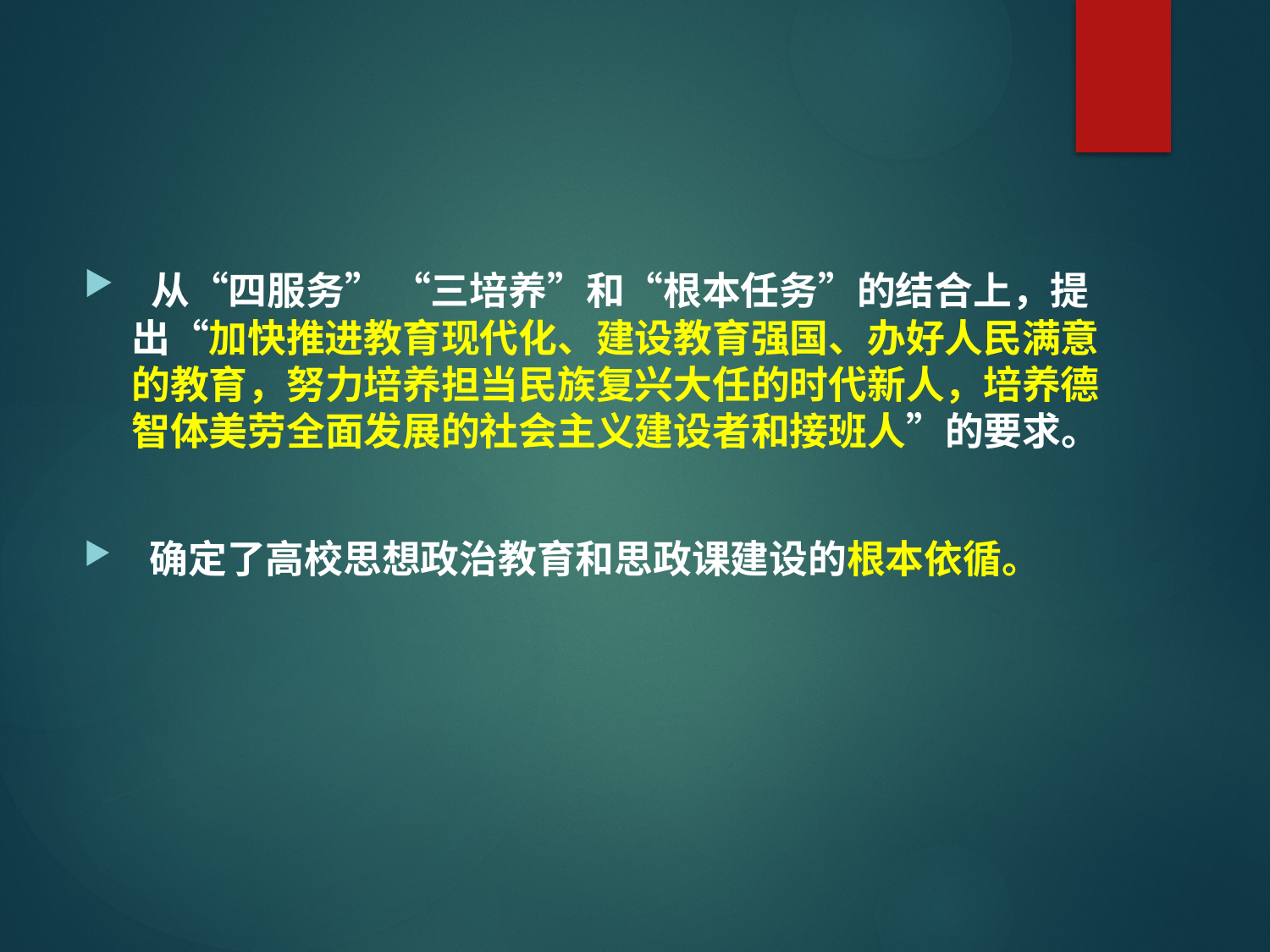

#
 从“四服务” “三培养”和“根本任务”的结合上，提出“加快推进教育现代化、建设教育强国、办好人民满意的教育，努力培养担当民族复兴大任的时代新人，培养德智体美劳全面发展的社会主义建设者和接班人”的要求。

 确定了高校思想政治教育和思政课建设的根本依循。